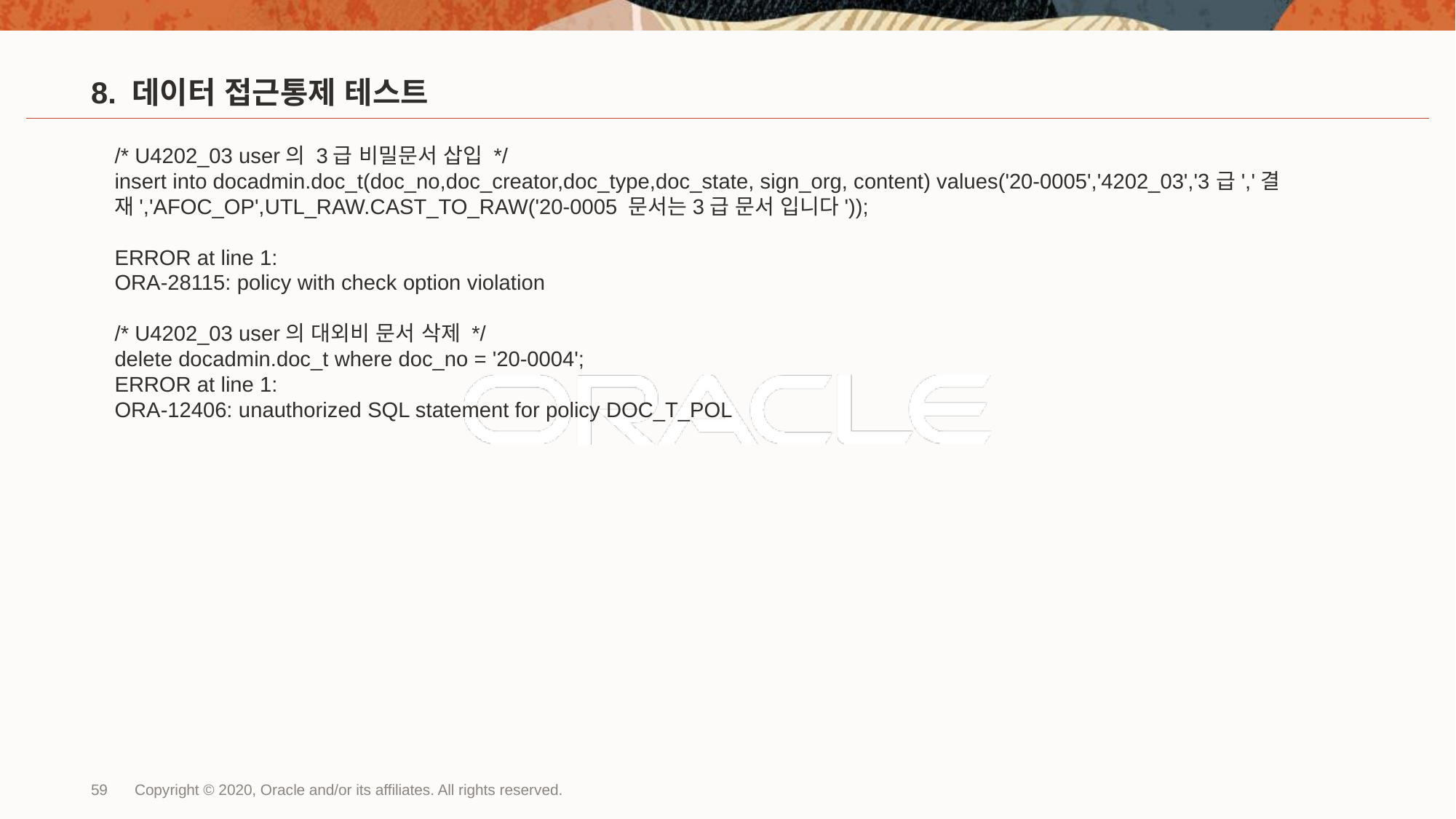

# 8. 데이터 접근통제 테스트
/* U4202_03 user의 3급 비밀문서 삽입 */
insert into docadmin.doc_t(doc_no,doc_creator,doc_type,doc_state, sign_org, content) values('20-0005','4202_03','3급','결재','AFOC_OP',UTL_RAW.CAST_TO_RAW('20-0005 문서는3급 문서 입니다'));

ERROR at line 1:
ORA-28115: policy with check option violation

/* U4202_03 user의 대외비 문서 삭제 */
delete docadmin.doc_t where doc_no = '20-0004';
ERROR at line 1:
ORA-12406: unauthorized SQL statement for policy DOC_T_POL
59
Copyright © 2020, Oracle and/or its affiliates. All rights reserved.